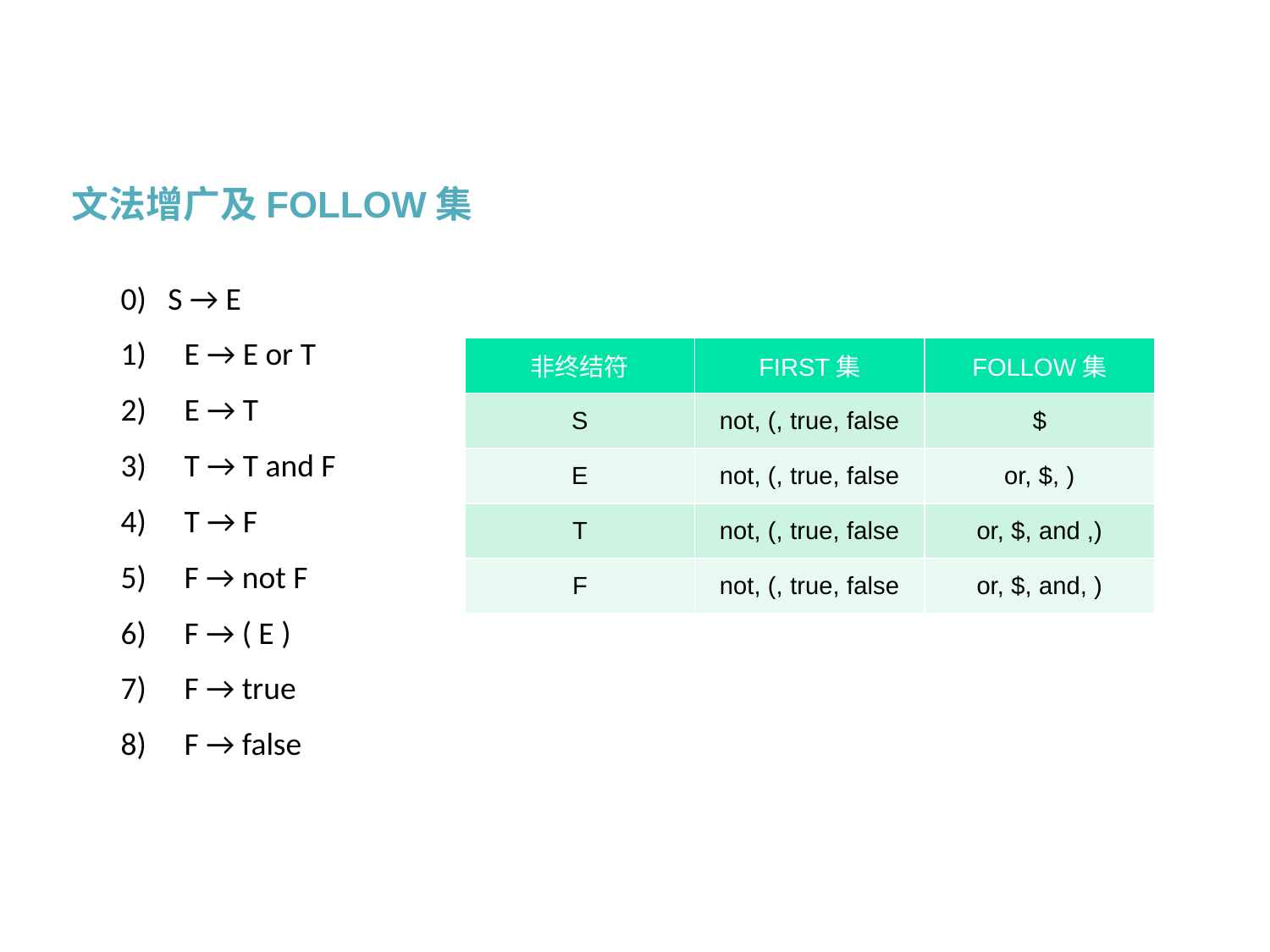

文法增广及FOLLOW集
0)   S → E
E → E or T
E → T
T → T and F
T → F
F → not F
F → ( E )
F → true
F → false
| 非终结符 | FIRST集 | FOLLOW集 |
| --- | --- | --- |
| S | not, (, true, false | $ |
| E | not, (, true, false | or, $, ) |
| T | not, (, true, false | or, $, and ,) |
| F | not, (, true, false | or, $, and, ) |